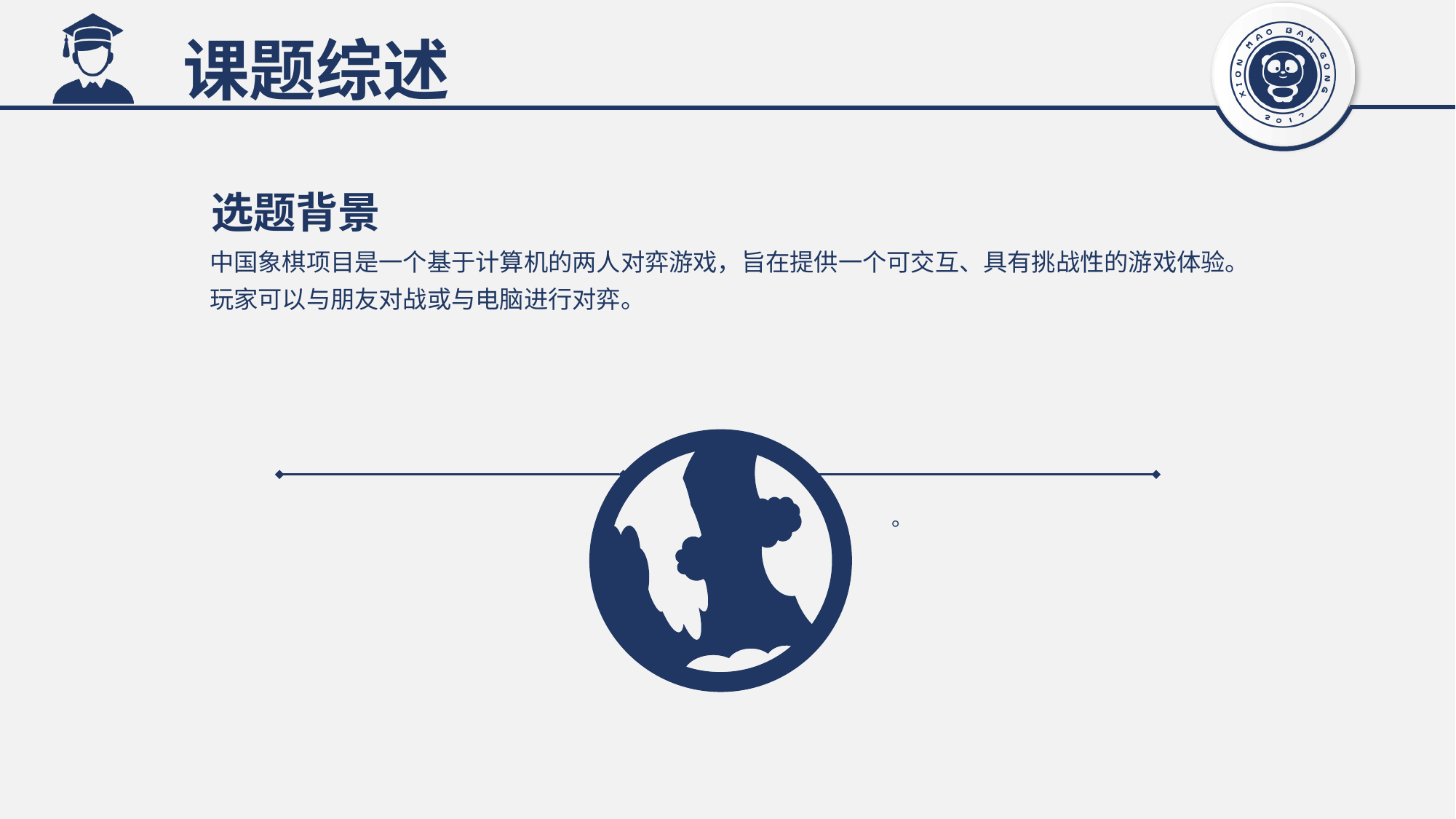

课题综述
选题背景
中国象棋项目是一个基于计算机的两人对弈游戏，旨在提供一个可交互、具有挑战性的游戏体验。玩家可以与朋友对战或与电脑进行对弈。

。